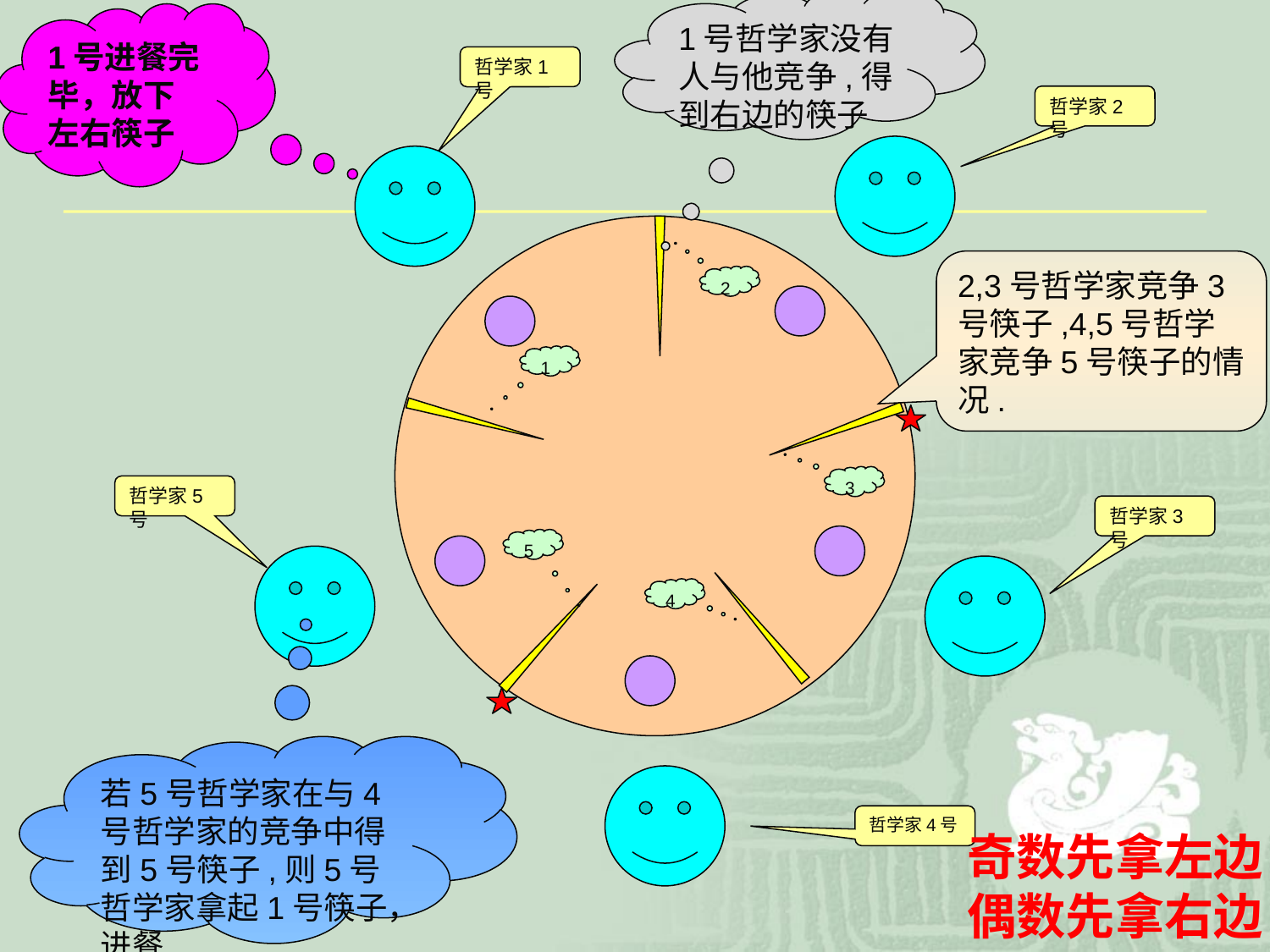

1号哲学家没有人与他竞争,得到右边的筷子

1号进餐完毕，放下左右筷子
哲学家1号
哲学家2号

2,3号哲学家竞争3号筷子,4,5号哲学家竞争5号筷子的情况.
2

1

3
哲学家5号
哲学家3号

5

4

若5号哲学家在与4号哲学家的竞争中得到5号筷子,则5号哲学家拿起1号筷子，进餐

哲学家4号
奇数先拿左边偶数先拿右边